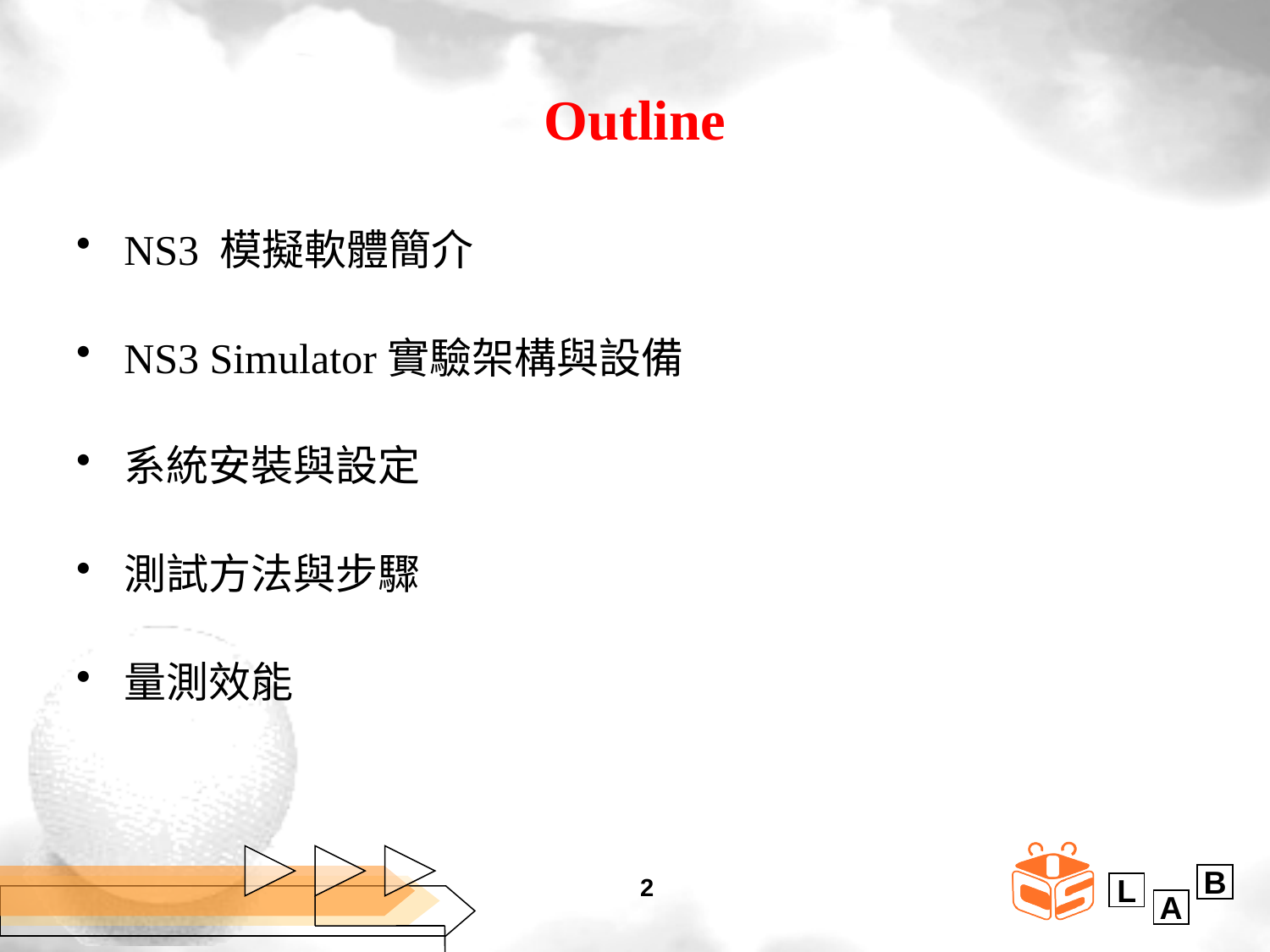

# Outline
NS3 模擬軟體簡介

NS3 Simulator實驗架構與設備

系統安裝與設定

測試方法與步驟

量測效能

2